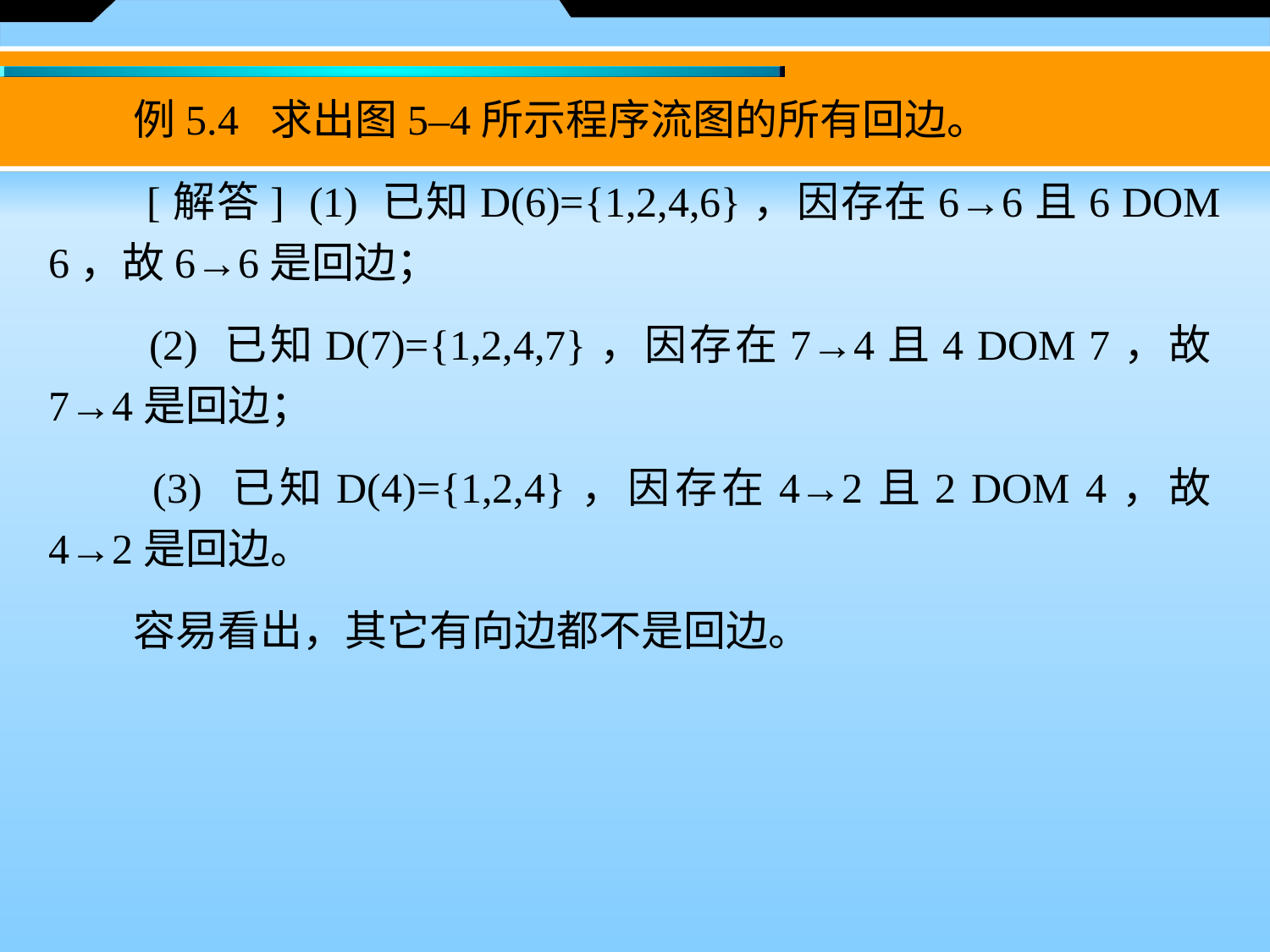

例5.4  求出图5–4所示程序流图的所有回边。
　　[解答]  (1) 已知D(6)={1,2,4,6}，因存在6→6且6 DOM 6，故6→6是回边；
　　(2) 已知D(7)={1,2,4,7}，因存在7→4且4 DOM 7，故7→4是回边；
　　(3) 已知D(4)={1,2,4}，因存在4→2且2 DOM 4，故4→2是回边。
　　容易看出，其它有向边都不是回边。